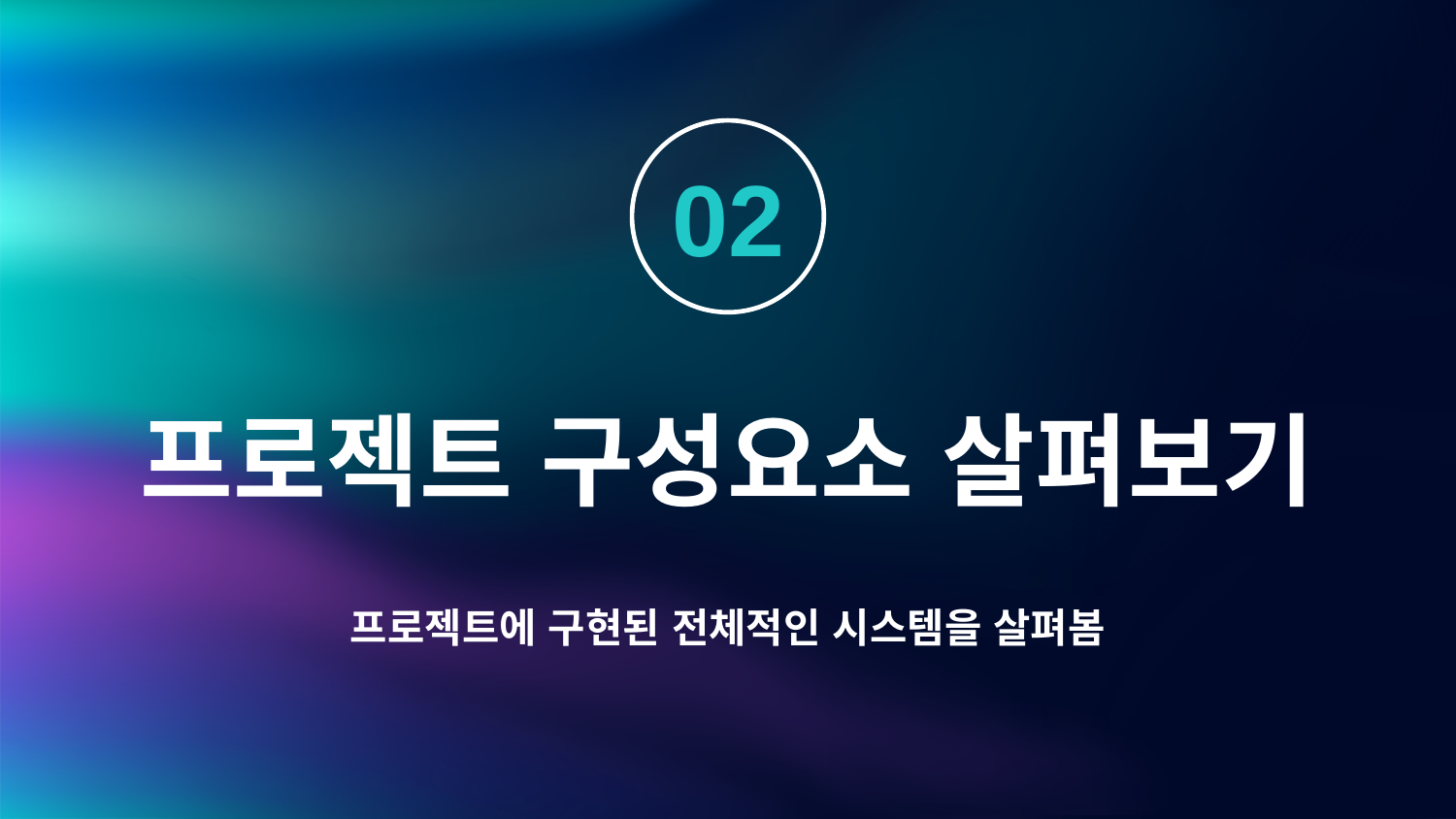

02
# 프로젝트 구성요소 살펴보기
프로젝트에 구현된 전체적인 시스템을 살펴봄